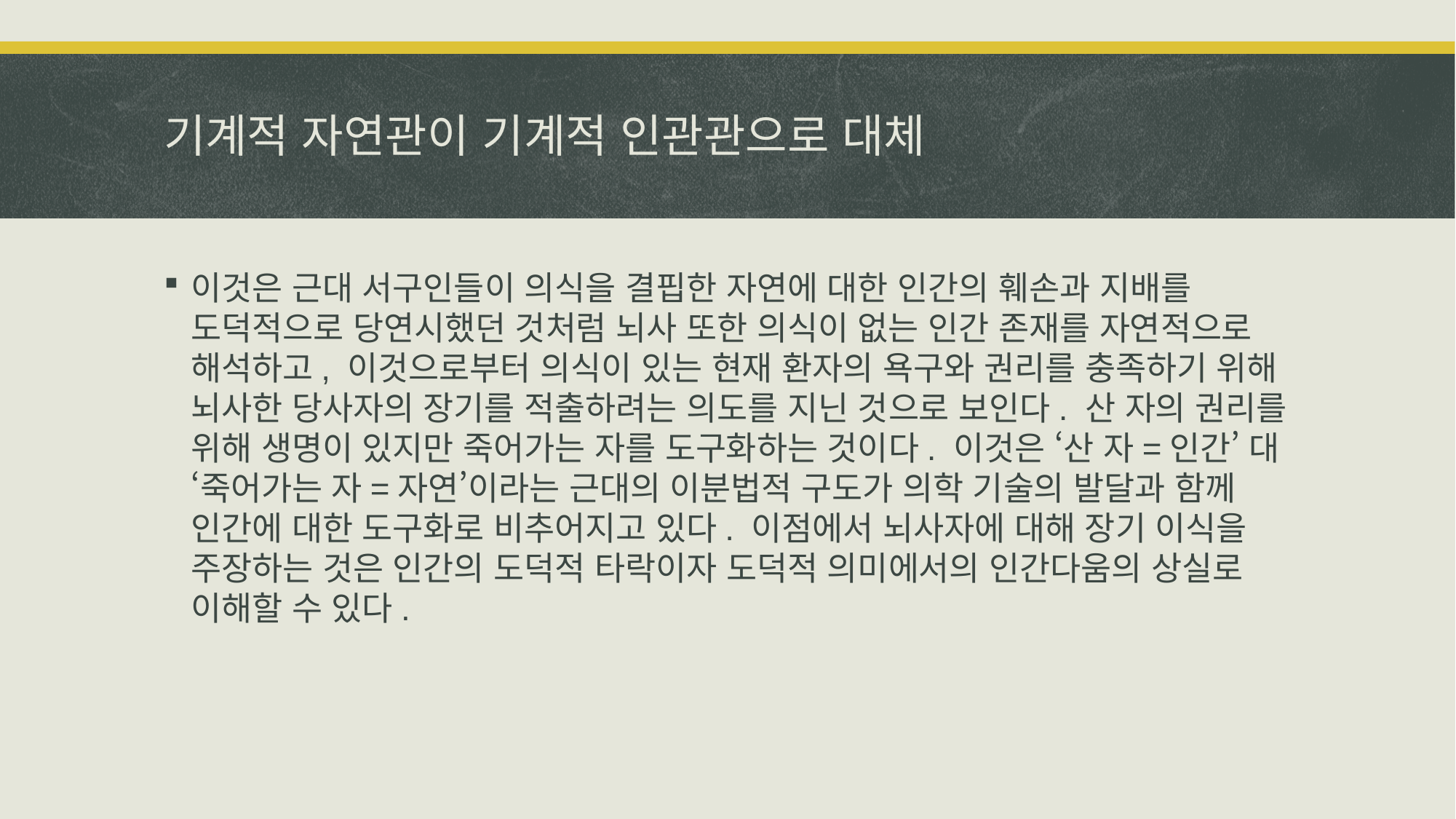

# 기계적 자연관이 기계적 인관관으로 대체
이것은 근대 서구인들이 의식을 결핍한 자연에 대한 인간의 훼손과 지배를 도덕적으로 당연시했던 것처럼 뇌사 또한 의식이 없는 인간 존재를 자연적으로 해석하고, 이것으로부터 의식이 있는 현재 환자의 욕구와 권리를 충족하기 위해 뇌사한 당사자의 장기를 적출하려는 의도를 지닌 것으로 보인다. 산 자의 권리를 위해 생명이 있지만 죽어가는 자를 도구화하는 것이다. 이것은 ‘산 자=인간’ 대 ‘죽어가는 자=자연’이라는 근대의 이분법적 구도가 의학 기술의 발달과 함께 인간에 대한 도구화로 비추어지고 있다. 이점에서 뇌사자에 대해 장기 이식을 주장하는 것은 인간의 도덕적 타락이자 도덕적 의미에서의 인간다움의 상실로 이해할 수 있다.